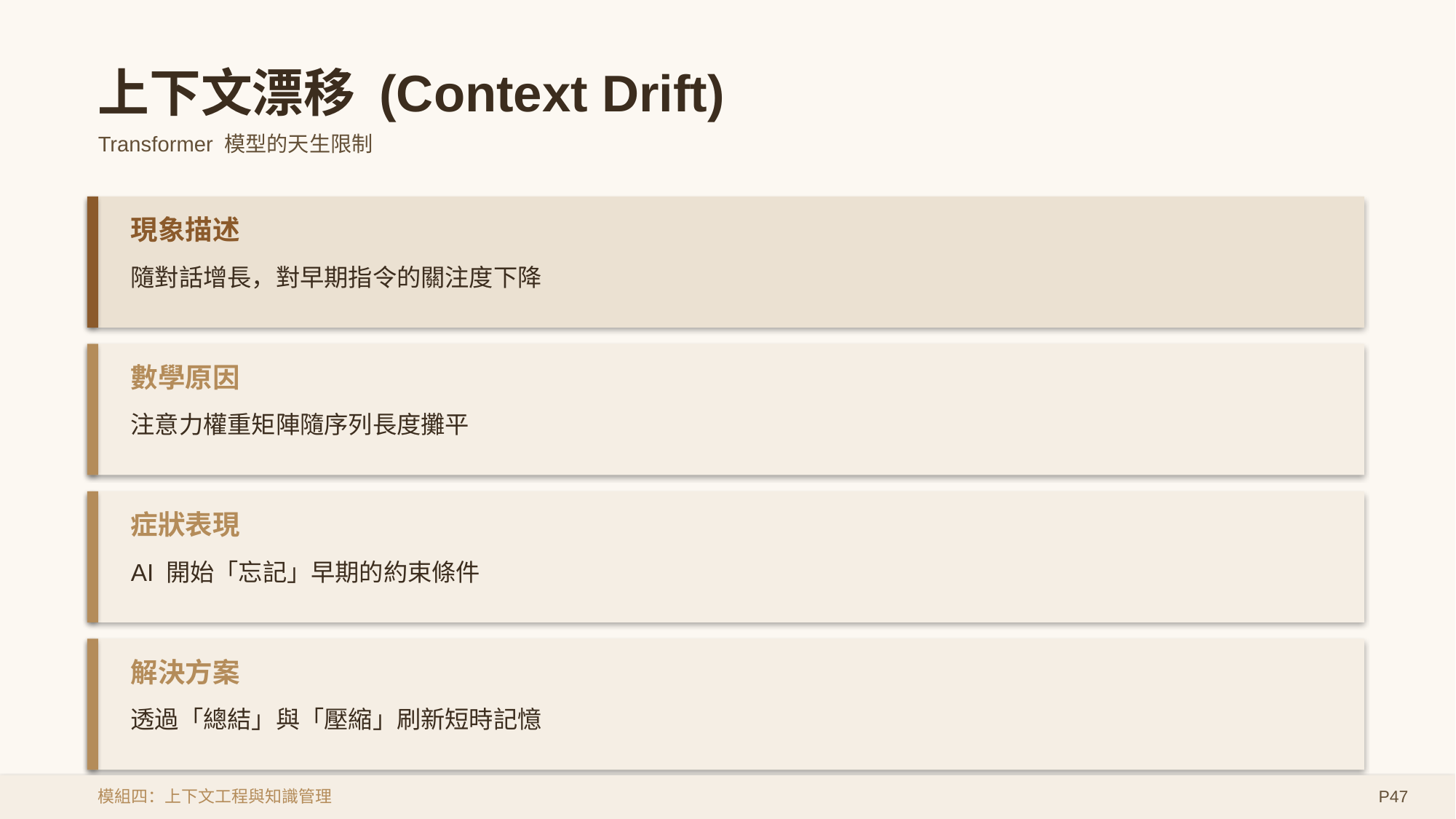

上下文漂移 (Context Drift)
Transformer 模型的天生限制

現象描述
隨對話增長，對早期指令的關注度下降

數學原因
注意力權重矩陣隨序列長度攤平

症狀表現
AI 開始「忘記」早期的約束條件

解決方案
透過「總結」與「壓縮」刷新短時記憶

模組四：上下文工程與知識管理
P47